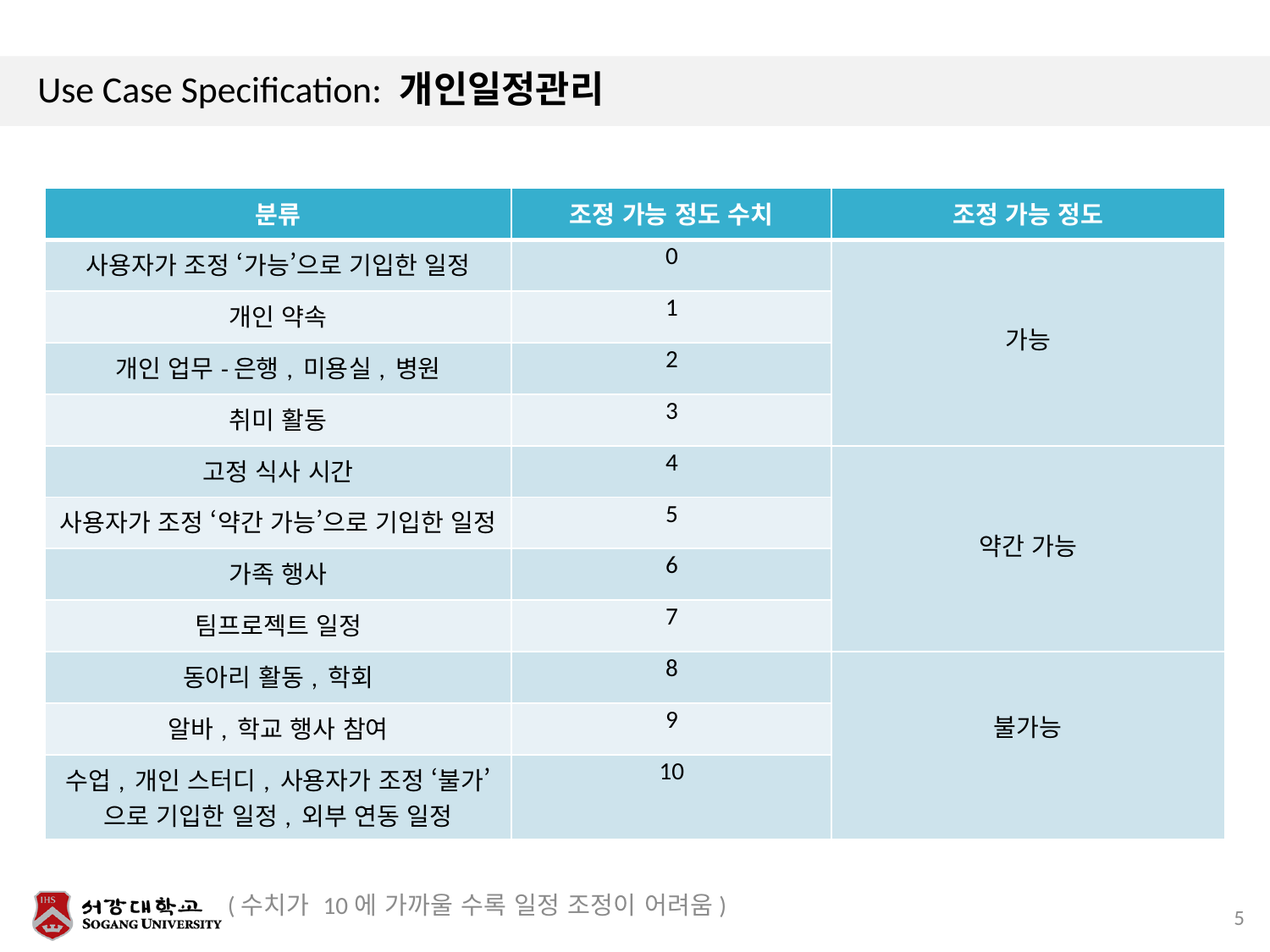

Use Case Specification: 개인일정관리
| 분류 | 조정 가능 정도 수치 | 조정 가능 정도 |
| --- | --- | --- |
| 사용자가 조정 ‘가능’으로 기입한 일정 | 0 | 가능 |
| 개인 약속 | 1 |  |
| 개인 업무-은행, 미용실, 병원 | 2 |  |
| 취미 활동 | 3 |  |
| 고정 식사 시간 | 4 | 약간 가능 |
| 사용자가 조정 ‘약간 가능’으로 기입한 일정 | 5 |  |
| 가족 행사 | 6 |  |
| 팀프로젝트 일정 | 7 |  |
| 동아리 활동, 학회 | 8 | 불가능 |
| 알바, 학교 행사 참여 | 9 |  |
| 수업, 개인 스터디, 사용자가 조정 ‘불가’으로 기입한 일정, 외부 연동 일정 | 10 |  |
(수치가 10에 가까울 수록 일정 조정이 어려움)
5